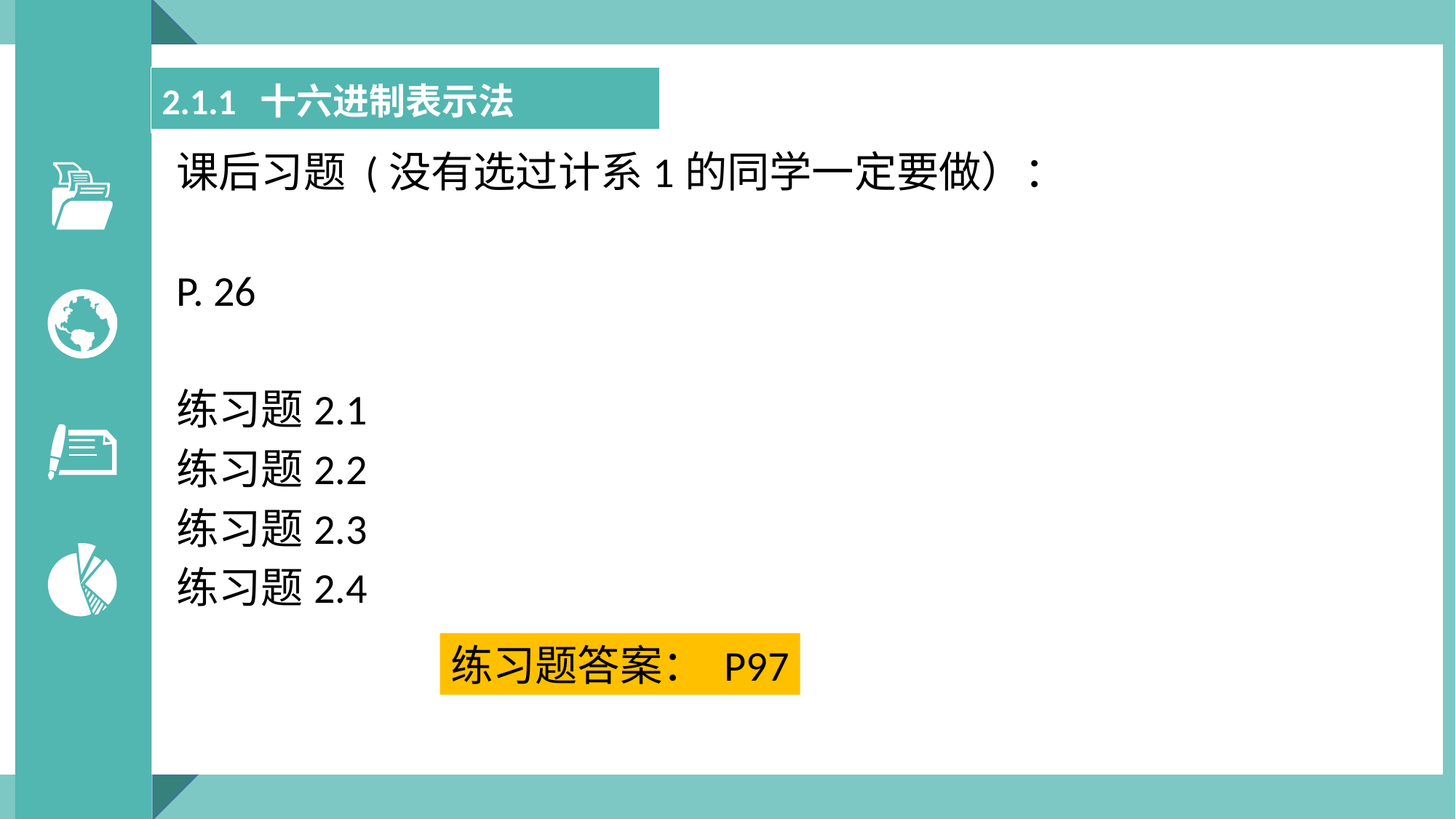

| 2.1.1 十六进制表示法 |
| --- |
课后习题 (没有选过计系1的同学一定要做）：

P. 26

练习题2.1
练习题2.2
练习题2.3
练习题2.4

练习题答案： P97